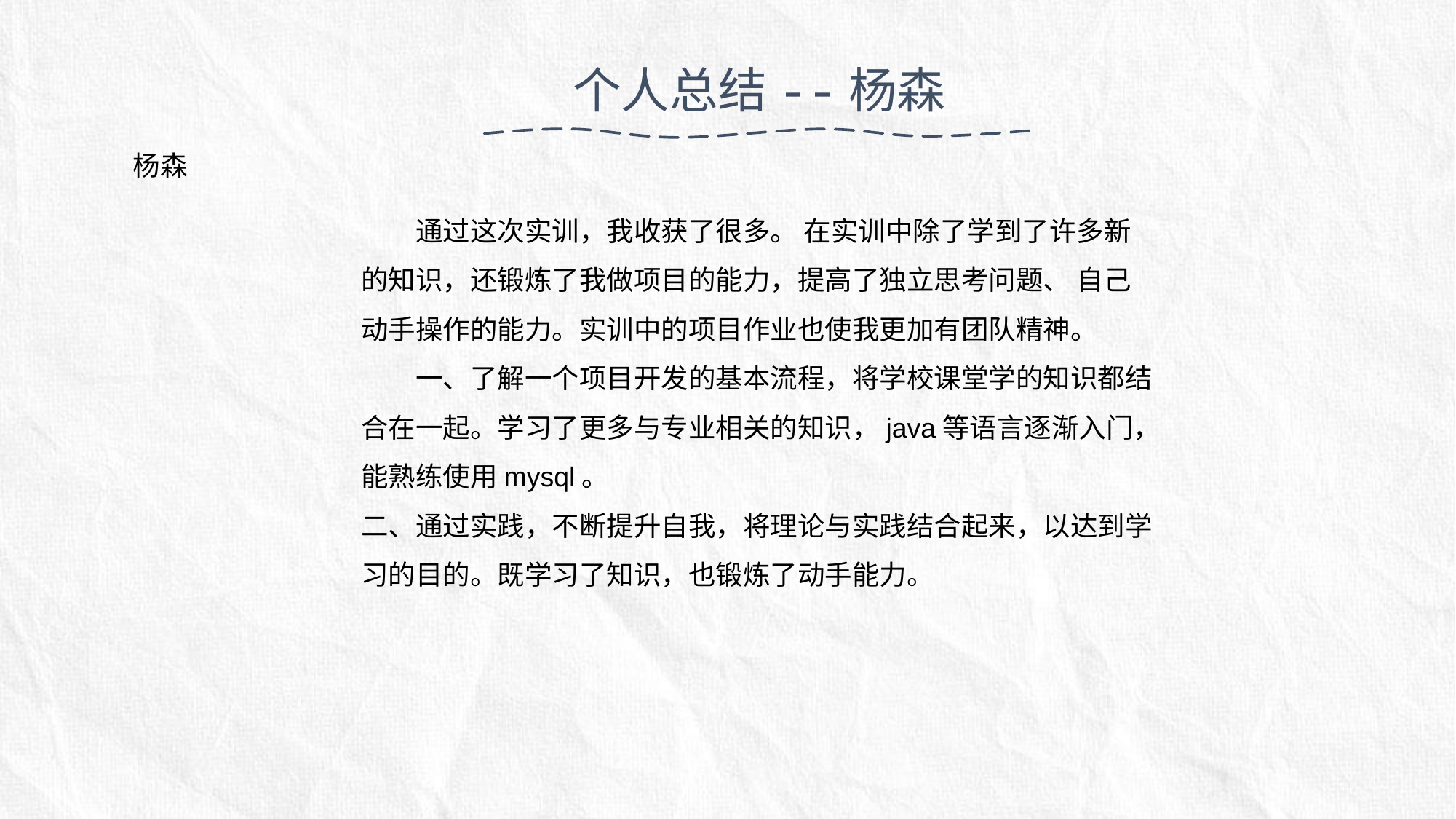

个人总结--杨森

杨森
通过这次实训，我收获了很多。 在实训中除了学到了许多新的知识，还锻炼了我做项目的能力，提高了独立思考问题、 自己动手操作的能力。实训中的项目作业也使我更加有团队精神。
一、了解一个项目开发的基本流程，将学校课堂学的知识都结合在一起。学习了更多与专业相关的知识，java等语言逐渐入门，能熟练使用mysql。
二、通过实践，不断提升自我，将理论与实践结合起来，以达到学习的目的。既学习了知识，也锻炼了动手能力。